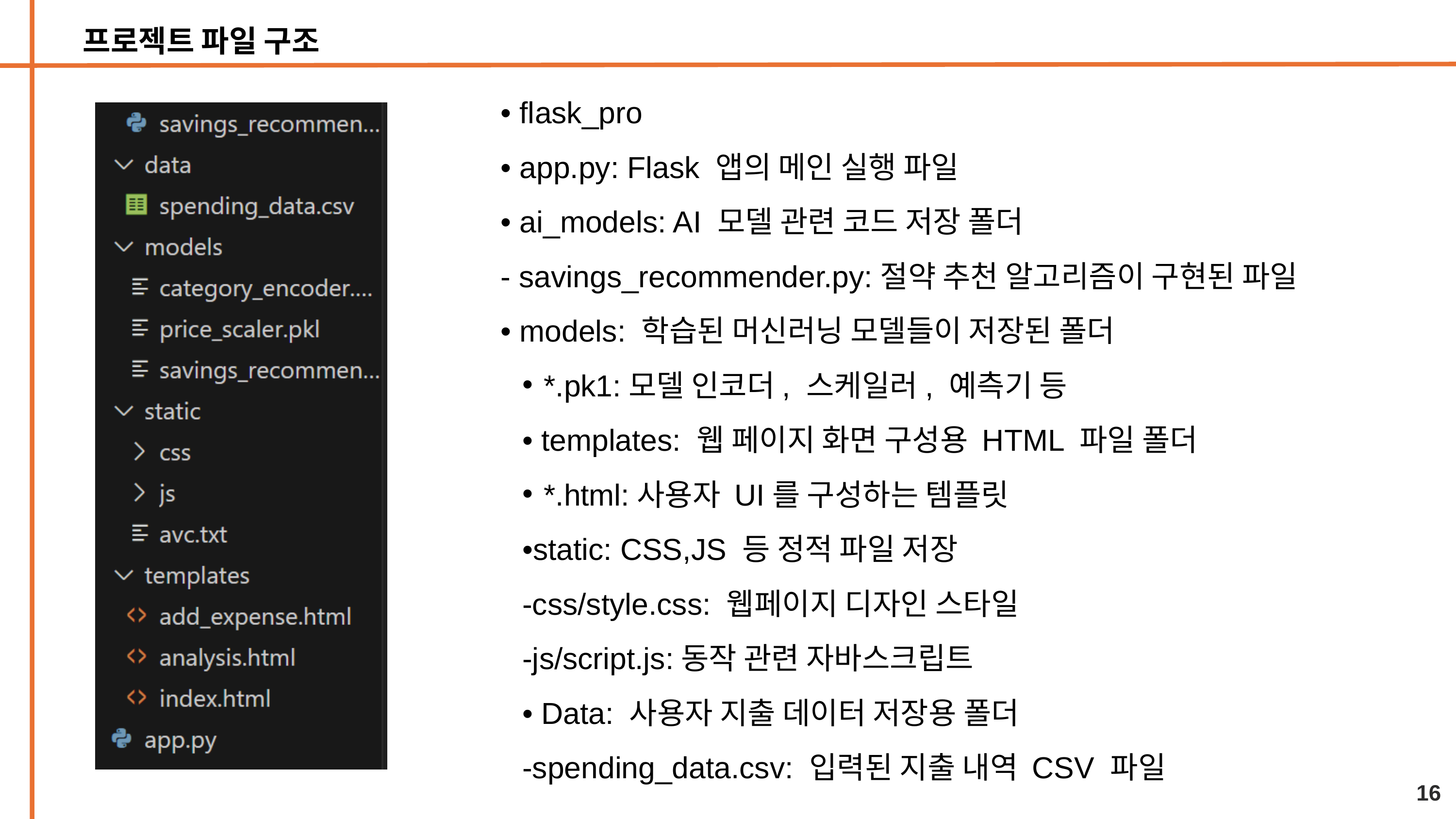

프로젝트 파일 구조

• flask_pro
• app.py: Flask 앱의 메인 실행 파일
• ai_models: AI 모델 관련 코드 저장 폴더
- savings_recommender.py:절약 추천 알고리즘이 구현된 파일
• models: 학습된 머신러닝 모델들이 저장된 폴더
*.pk1:모델 인코더, 스케일러, 예측기 등
• templates: 웹 페이지 화면 구성용 HTML 파일 폴더
*.html:사용자 UI를 구성하는 템플릿
•static: CSS,JS 등 정적 파일 저장
-css/style.css: 웹페이지 디자인 스타일
-js/script.js:동작 관련 자바스크립트
• Data: 사용자 지출 데이터 저장용 폴더
-spending_data.csv: 입력된 지출 내역 CSV 파일

16